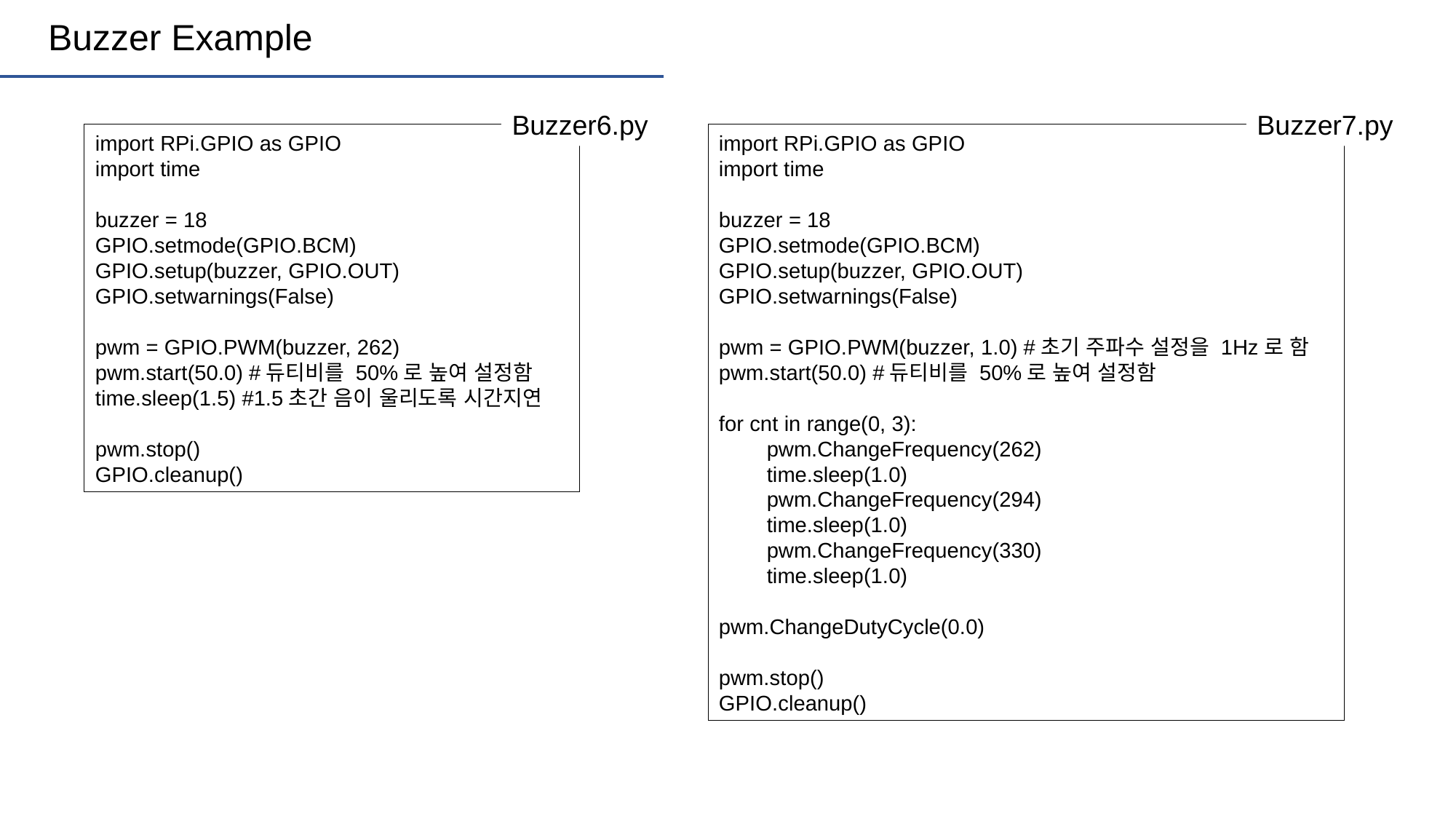

Buzzer Example
Buzzer6.py
Buzzer7.py
import RPi.GPIO as GPIO
import time

buzzer = 18
GPIO.setmode(GPIO.BCM)
GPIO.setup(buzzer, GPIO.OUT)
GPIO.setwarnings(False)

pwm = GPIO.PWM(buzzer, 262)
pwm.start(50.0) #듀티비를 50%로 높여 설정함
time.sleep(1.5) #1.5초간 음이 울리도록 시간지연

pwm.stop()
GPIO.cleanup()
import RPi.GPIO as GPIO
import time

buzzer = 18
GPIO.setmode(GPIO.BCM)
GPIO.setup(buzzer, GPIO.OUT)
GPIO.setwarnings(False)

pwm = GPIO.PWM(buzzer, 1.0) #초기 주파수 설정을 1Hz로 함
pwm.start(50.0) #듀티비를 50%로 높여 설정함

for cnt in range(0, 3):
        pwm.ChangeFrequency(262)
        time.sleep(1.0)
        pwm.ChangeFrequency(294)
        time.sleep(1.0)
        pwm.ChangeFrequency(330)
        time.sleep(1.0)

pwm.ChangeDutyCycle(0.0)

pwm.stop()
GPIO.cleanup()